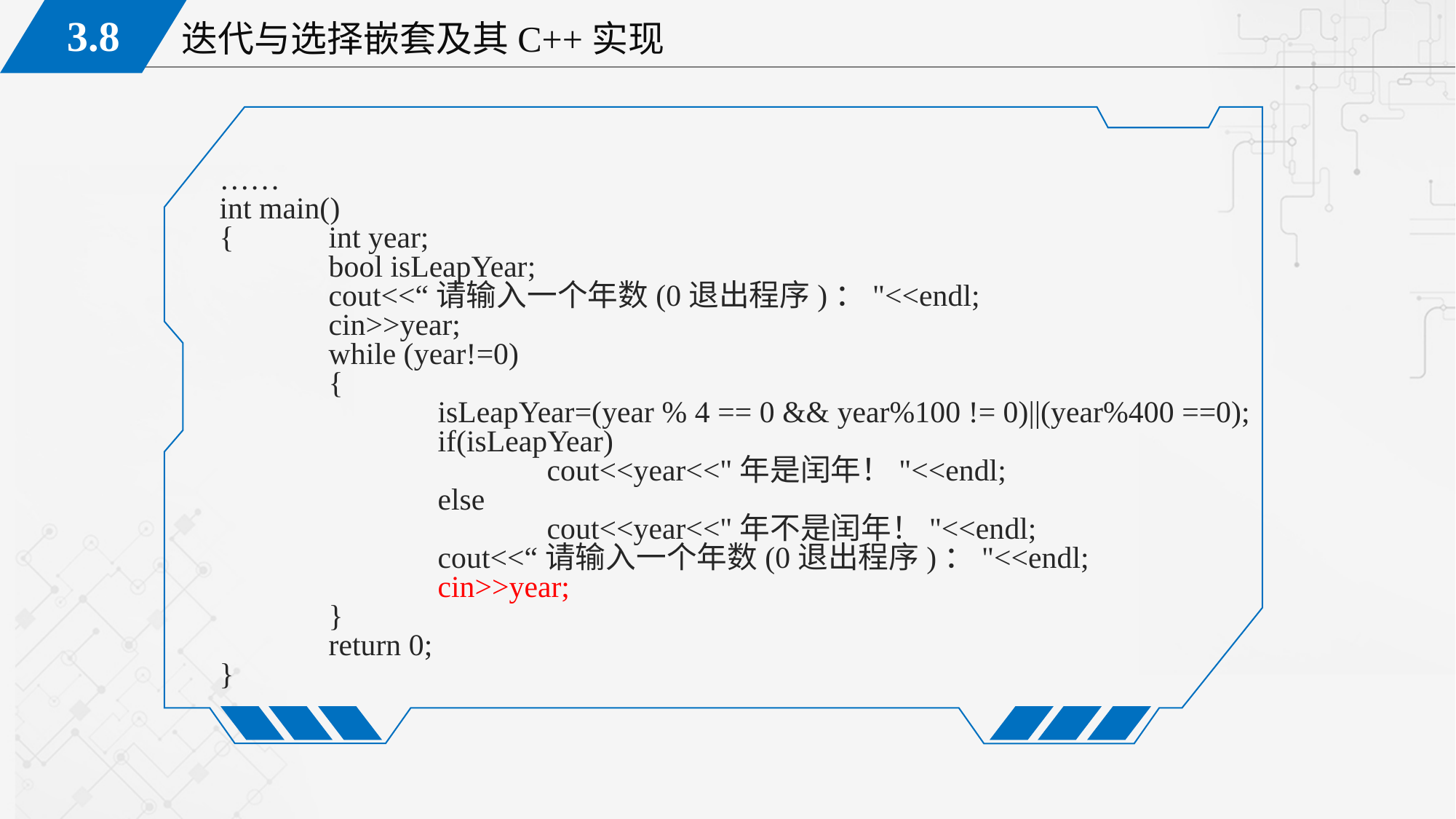

……
int main()
{	int year;
	bool isLeapYear;
	cout<<“请输入一个年数(0退出程序)："<<endl;
	cin>>year;
	while (year!=0)
	{
		isLeapYear=(year % 4 == 0 && year%100 != 0)||(year%400 ==0);
		if(isLeapYear)
			cout<<year<<"年是闰年！"<<endl;
		else
			cout<<year<<"年不是闰年！"<<endl;
		cout<<“请输入一个年数(0退出程序)："<<endl;
		cin>>year;
	}
	return 0;
}